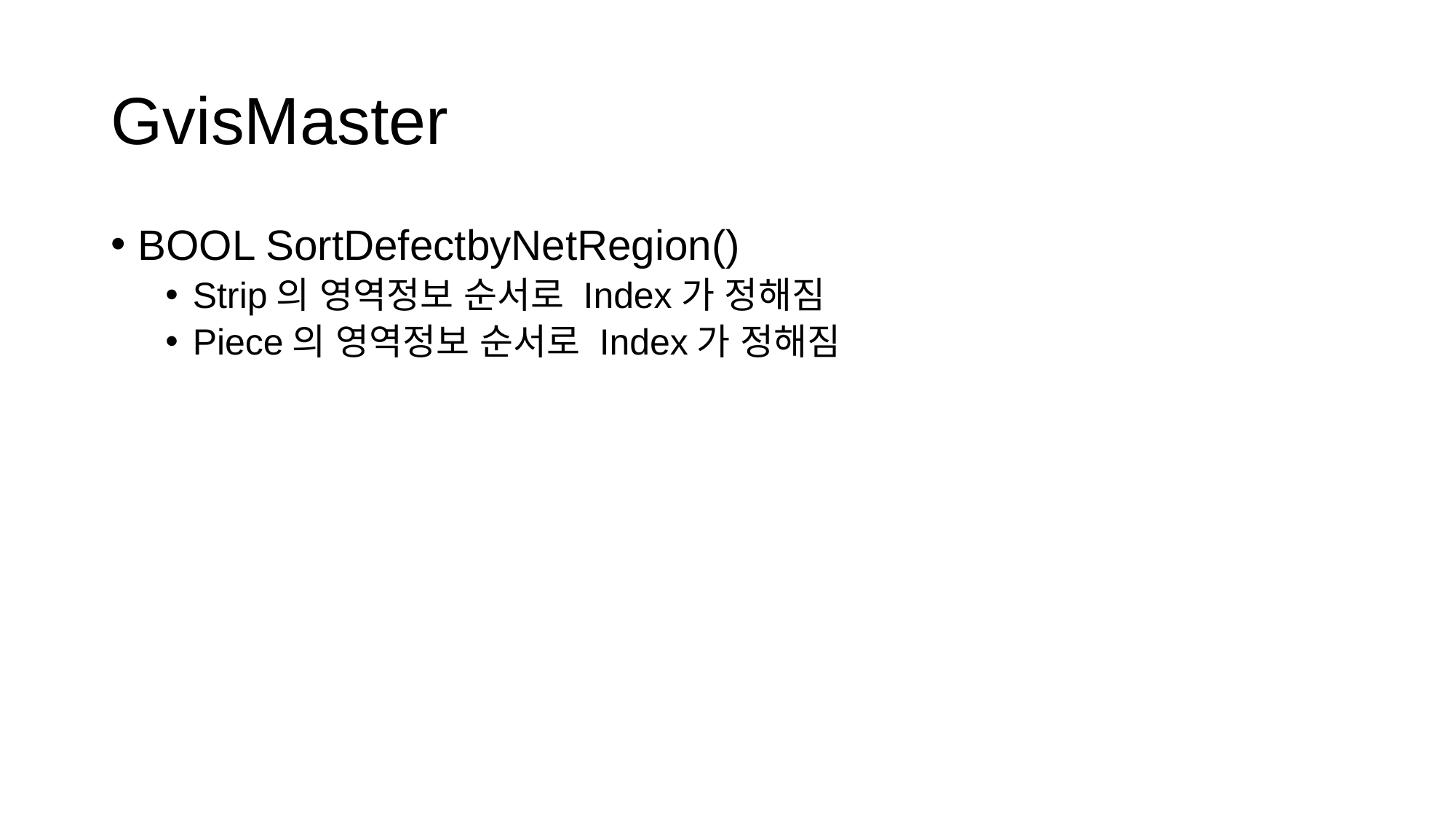

# GvisMaster
BOOL SortDefectbyNetRegion()
Strip의 영역정보 순서로 Index가 정해짐
Piece의 영역정보 순서로 Index가 정해짐